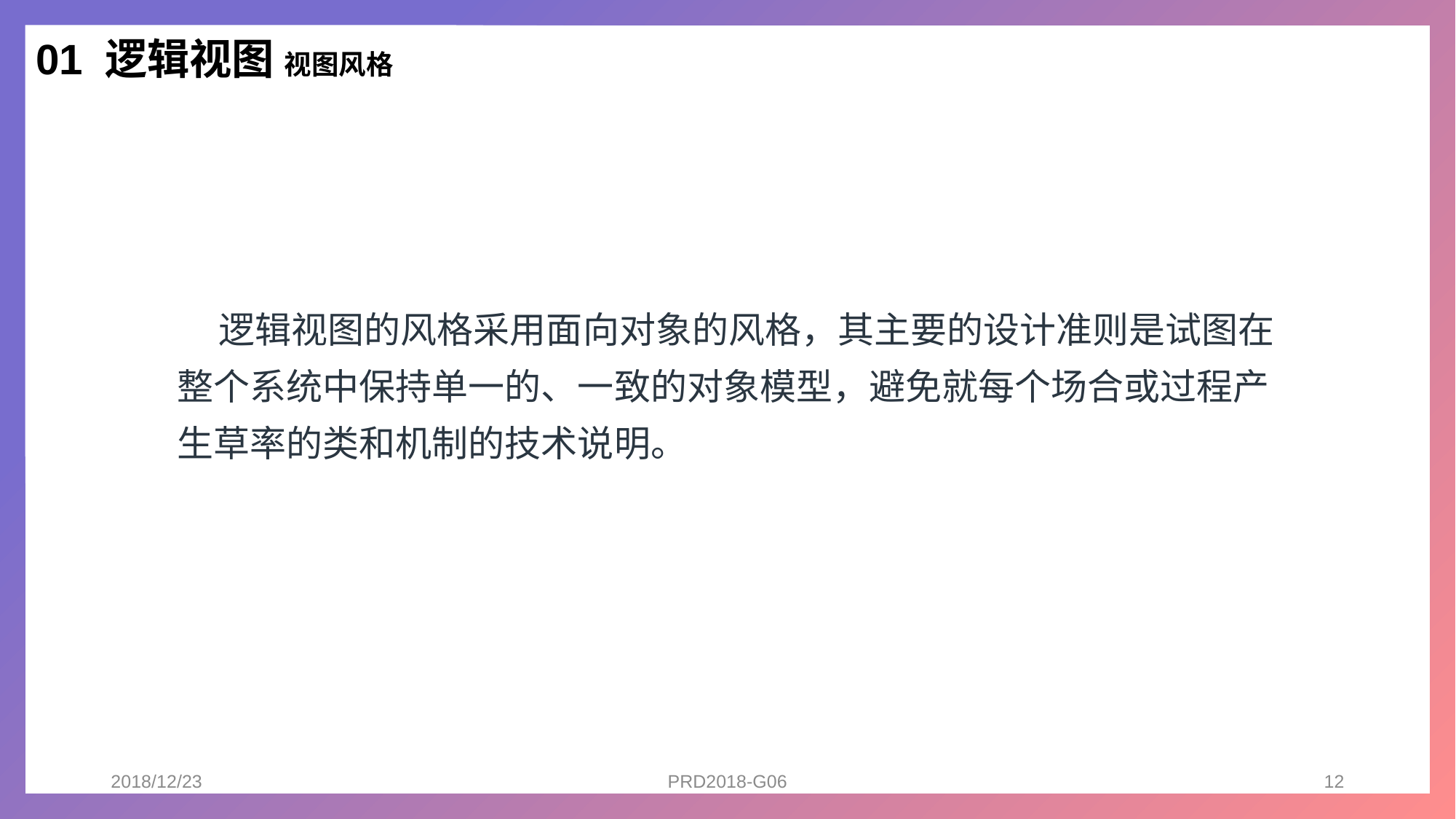

01 逻辑视图 视图风格
    逻辑视图的风格采用面向对象的风格，其主要的设计准则是试图在整个系统中保持单一的、一致的对象模型，避免就每个场合或过程产生草率的类和机制的技术说明。
2018/12/23
PRD2018-G06
12